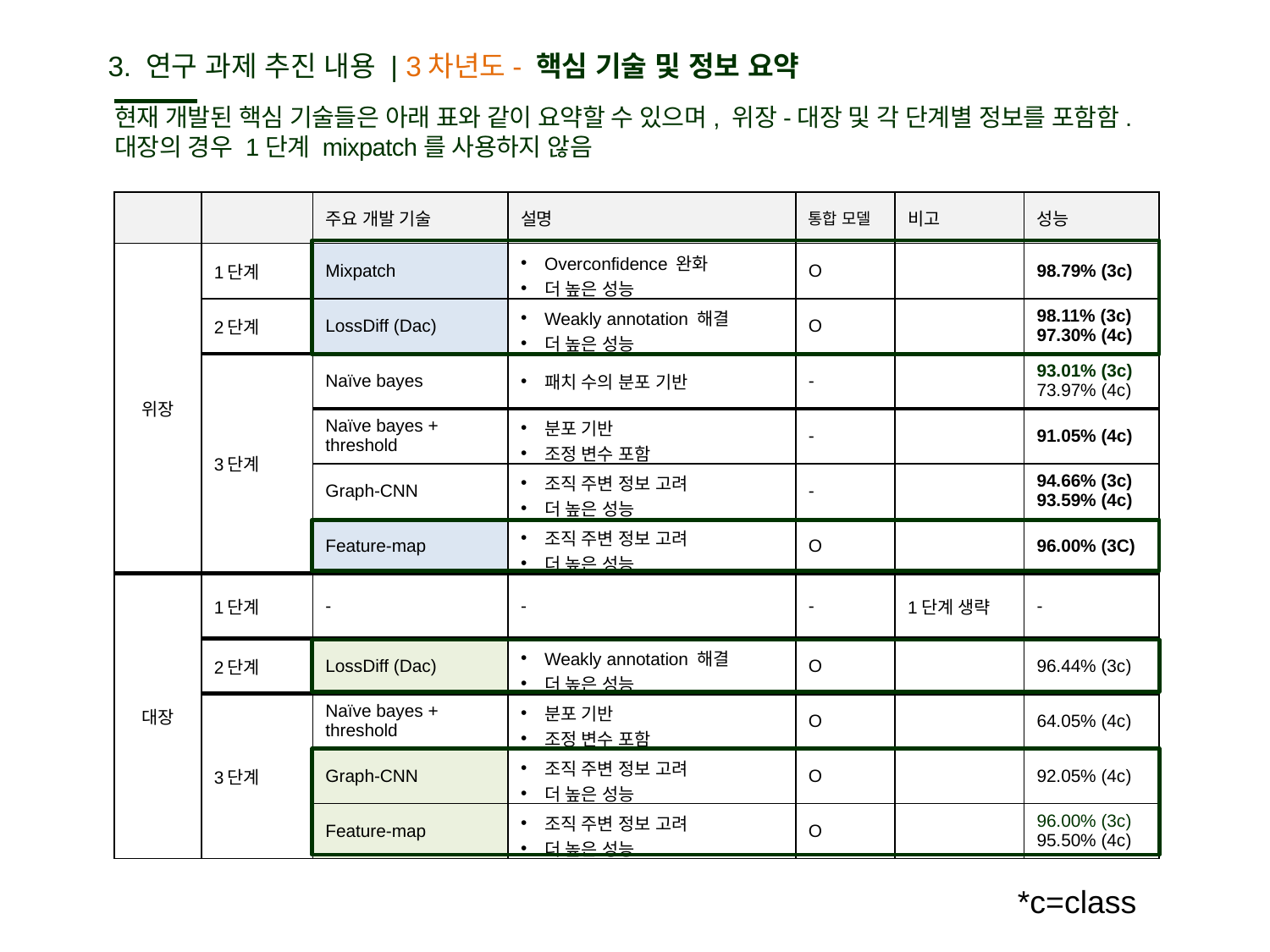

3. 연구 과제 추진 내용 | 3차년도- 핵심 기술 및 정보 요약
현재 개발된 핵심 기술들은 아래 표와 같이 요약할 수 있으며, 위장-대장 및 각 단계별 정보를 포함함. 대장의 경우 1단계 mixpatch를 사용하지 않음
|  |  | 주요 개발 기술 | 설명 | 통합 모델 | 비고 | 성능 |
| --- | --- | --- | --- | --- | --- | --- |
| 위장 | 1단계 | Mixpatch | Overconfidence 완화 더 높은 성능 | O |  | 98.79% (3c) |
|  | 2단계 | LossDiff (Dac) | Weakly annotation 해결 더 높은 성능 | O |  | 98.11% (3c) 97.30% (4c) |
|  | 3단계 | Naïve bayes | 패치 수의 분포 기반 | - |  | 93.01% (3c) 73.97% (4c) |
|  |  | Naïve bayes + threshold | 분포 기반 조정 변수 포함 | - |  | 91.05% (4c) |
|  |  | Graph-CNN | 조직 주변 정보 고려 더 높은 성능 | - |  | 94.66% (3c) 93.59% (4c) |
|  |  | Feature-map | 조직 주변 정보 고려 더 높은 성능 | O |  | 96.00% (3C) |
| 대장 | 1단계 | - | - | - | 1단계 생략 | - |
|  | 2단계 | LossDiff (Dac) | Weakly annotation 해결 더 높은 성능 | O |  | 96.44% (3c) |
|  | 3단계 | Naïve bayes + threshold | 분포 기반 조정 변수 포함 | O |  | 64.05% (4c) |
|  |  | Graph-CNN | 조직 주변 정보 고려 더 높은 성능 | O |  | 92.05% (4c) |
|  |  | Feature-map | 조직 주변 정보 고려 더 높은 성능 | O |  | 96.00% (3c) 95.50% (4c) |

*c=class